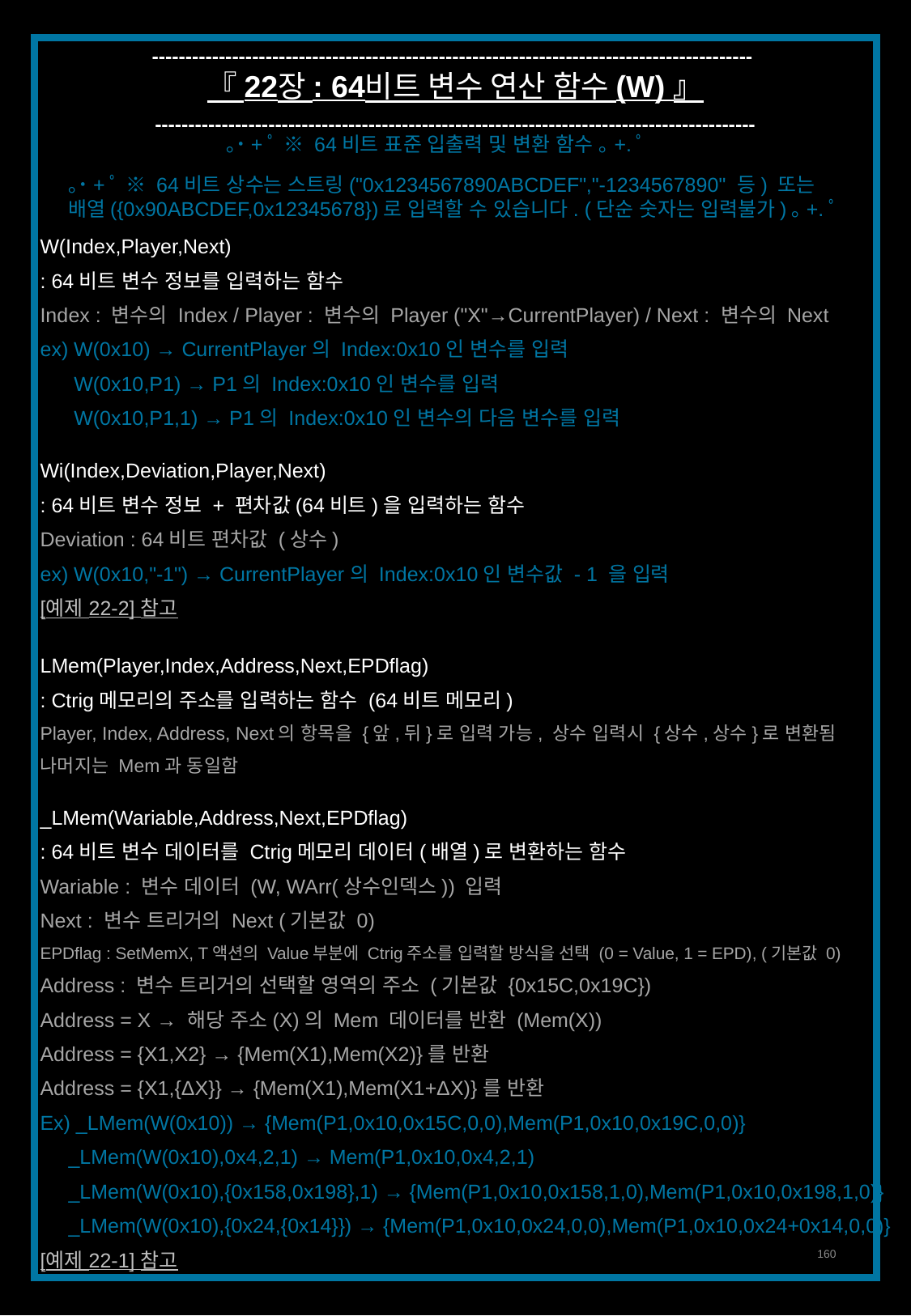

------------------------------------------------------------------------------------------
『 22장 : 64비트 변수 연산 함수 (W) 』
------------------------------------------------------------------------------------------

｡˙+ﾟ ※ 64비트 표준 입출력 및 변환 함수 ｡+.ﾟ
｡˙+ﾟ ※ 64비트 상수는 스트링("0x1234567890ABCDEF","-1234567890" 등) 또는
배열({0x90ABCDEF,0x12345678})로 입력할 수 있습니다. (단순 숫자는 입력불가)｡+.ﾟ
W(Index,Player,Next)
: 64비트 변수 정보를 입력하는 함수
Index : 변수의 Index / Player : 변수의 Player ("X"→CurrentPlayer) / Next : 변수의 Next
ex) W(0x10) → CurrentPlayer의 Index:0x10인 변수를 입력
      W(0x10,P1) → P1의 Index:0x10인 변수를 입력
      W(0x10,P1,1) → P1의 Index:0x10인 변수의 다음 변수를 입력

Wi(Index,Deviation,Player,Next)
: 64비트 변수 정보 + 편차값(64비트)을 입력하는 함수
Deviation : 64비트 편차값 (상수)
ex) W(0x10,"-1") → CurrentPlayer의 Index:0x10인 변수값 - 1 을 입력
[예제 22-2] 참고

LMem(Player,Index,Address,Next,EPDflag)
: Ctrig메모리의 주소를 입력하는 함수 (64비트 메모리)
Player, Index, Address, Next의 항목을 {앞,뒤}로 입력 가능, 상수 입력시 {상수,상수}로 변환됨
나머지는 Mem과 동일함

_LMem(Wariable,Address,Next,EPDflag)
: 64비트 변수 데이터를 Ctrig메모리 데이터(배열)로 변환하는 함수
Wariable : 변수 데이터 (W, WArr(상수인덱스)) 입력
Next : 변수 트리거의 Next (기본값 0)
EPDflag : SetMemX, T액션의 Value부분에 Ctrig주소를 입력할 방식을 선택 (0 = Value, 1 = EPD), (기본값 0)
Address : 변수 트리거의 선택할 영역의 주소 (기본값 {0x15C,0x19C})
Address = X → 해당 주소(X)의 Mem 데이터를 반환 (Mem(X))
Address = {X1,X2} → {Mem(X1),Mem(X2)}를 반환
Address = {X1,{ΔX}} → {Mem(X1),Mem(X1+ΔX)}를 반환
Ex) _LMem(W(0x10)) → {Mem(P1,0x10,0x15C,0,0),Mem(P1,0x10,0x19C,0,0)}
     _LMem(W(0x10),0x4,2,1) → Mem(P1,0x10,0x4,2,1)
     _LMem(W(0x10),{0x158,0x198},1) → {Mem(P1,0x10,0x158,1,0),Mem(P1,0x10,0x198,1,0)}
     _LMem(W(0x10),{0x24,{0x14}}) → {Mem(P1,0x10,0x24,0,0),Mem(P1,0x10,0x24+0x14,0,0)}
[예제 22-1] 참고
160